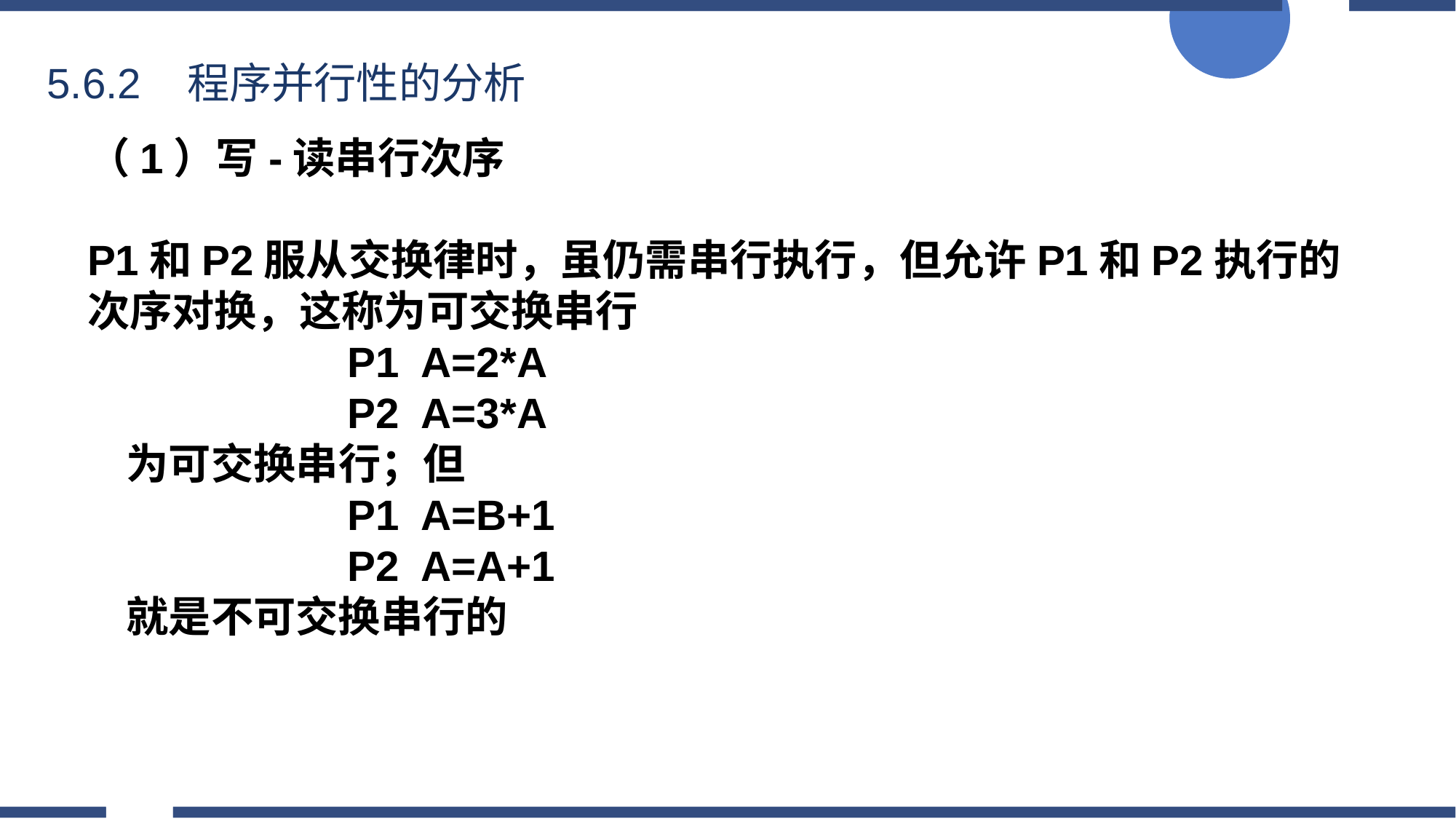

5.6.2   程序并行性的分析
（1）写-读串行次序

P1和P2服从交换律时，虽仍需串行执行，但允许P1和P2执行的次序对换，这称为可交换串行
                      P1  A=2*A
                      P2  A=3*A
   为可交换串行；但
                      P1  A=B+1
                      P2  A=A+1
   就是不可交换串行的